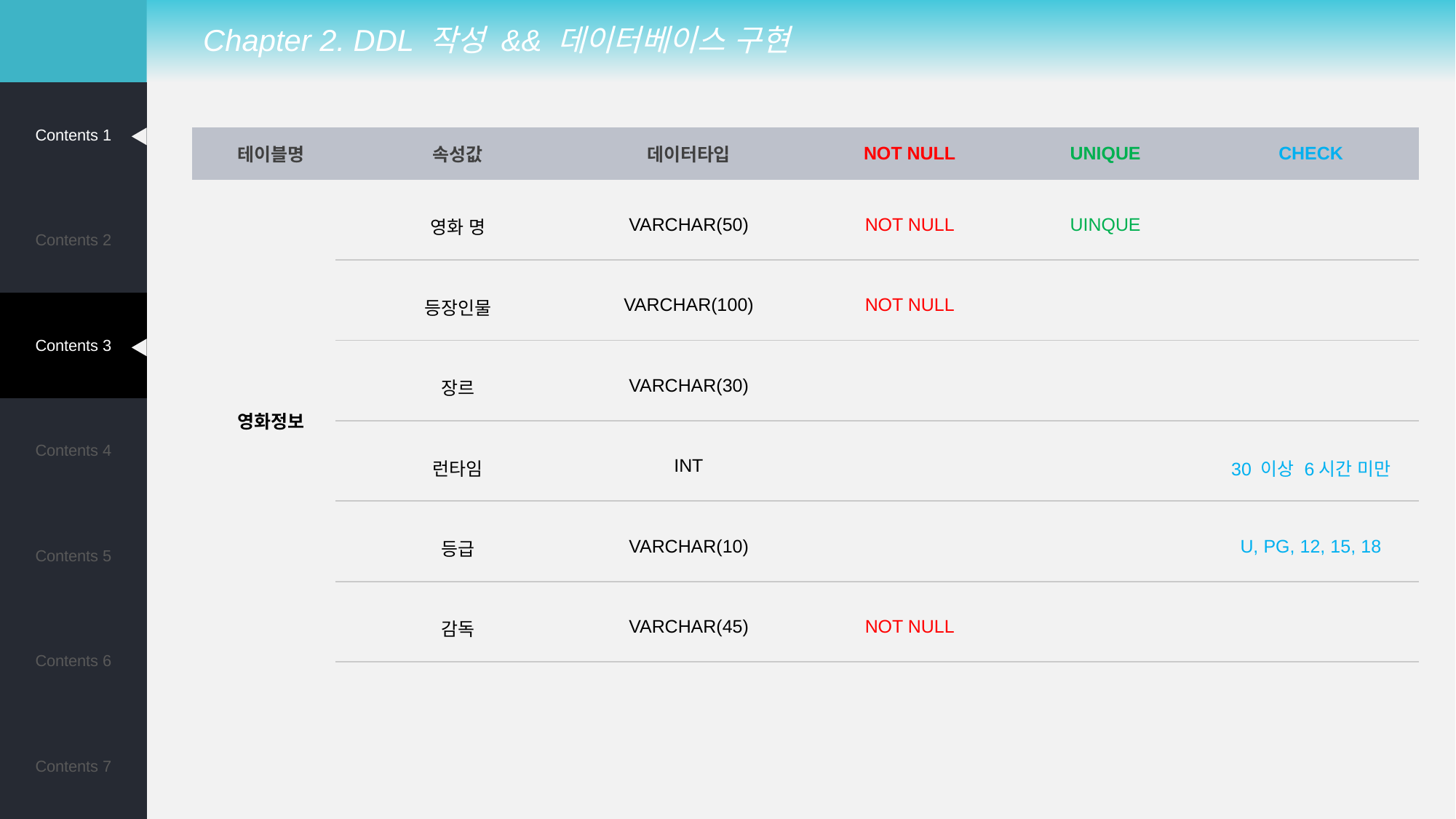

Chapter 2. DDL 작성 && 데이터베이스 구현
| Contents 1 |
| --- |
| Contents 2 |
| Contents 3 |
| Contents 4 |
| Contents 5 |
| Contents 6 |
| Contents 7 |
| 테이블명 | 속성값 | 데이터타입 | NOT NULL | UNIQUE | CHECK |
| --- | --- | --- | --- | --- | --- |
| 영화정보 | 영화 명 | VARCHAR(50) | NOT NULL | UINQUE |  |
|  | 등장인물 | VARCHAR(100) | NOT NULL |  |  |
|  | 장르 | VARCHAR(30) |  |  |  |
|  | 런타임 | INT |  |  | 30 이상 6시간 미만 |
|  | 등급 | VARCHAR(10) |  |  | U, PG, 12, 15, 18 |
|  | 감독 | VARCHAR(45) | NOT NULL |  |  |